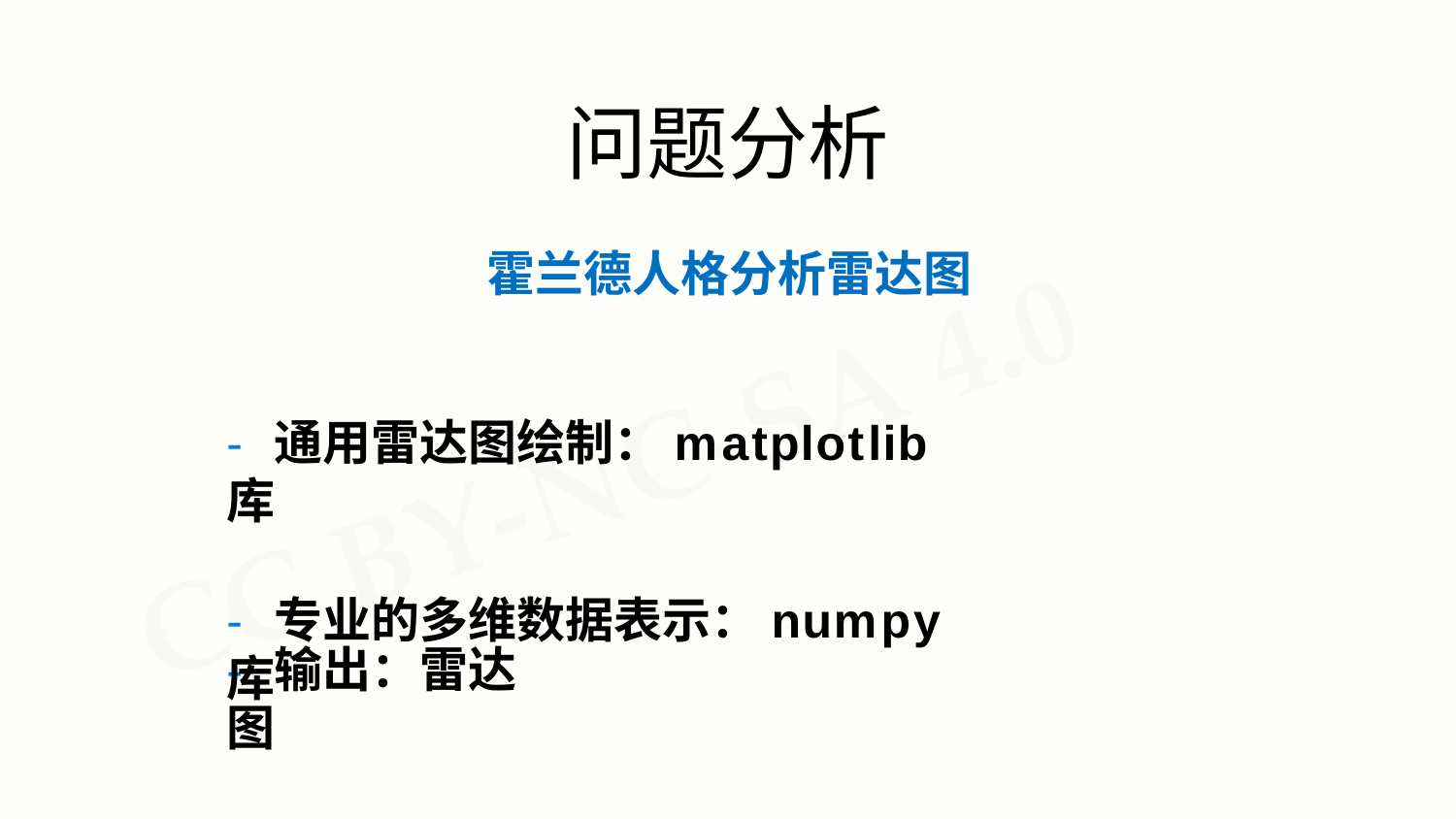

# 问题分析
霍兰德人格分析雷达图

- 通用雷达图绘制：matplotlib库

- 专业的多维数据表示：numpy库

- 输出：雷达图